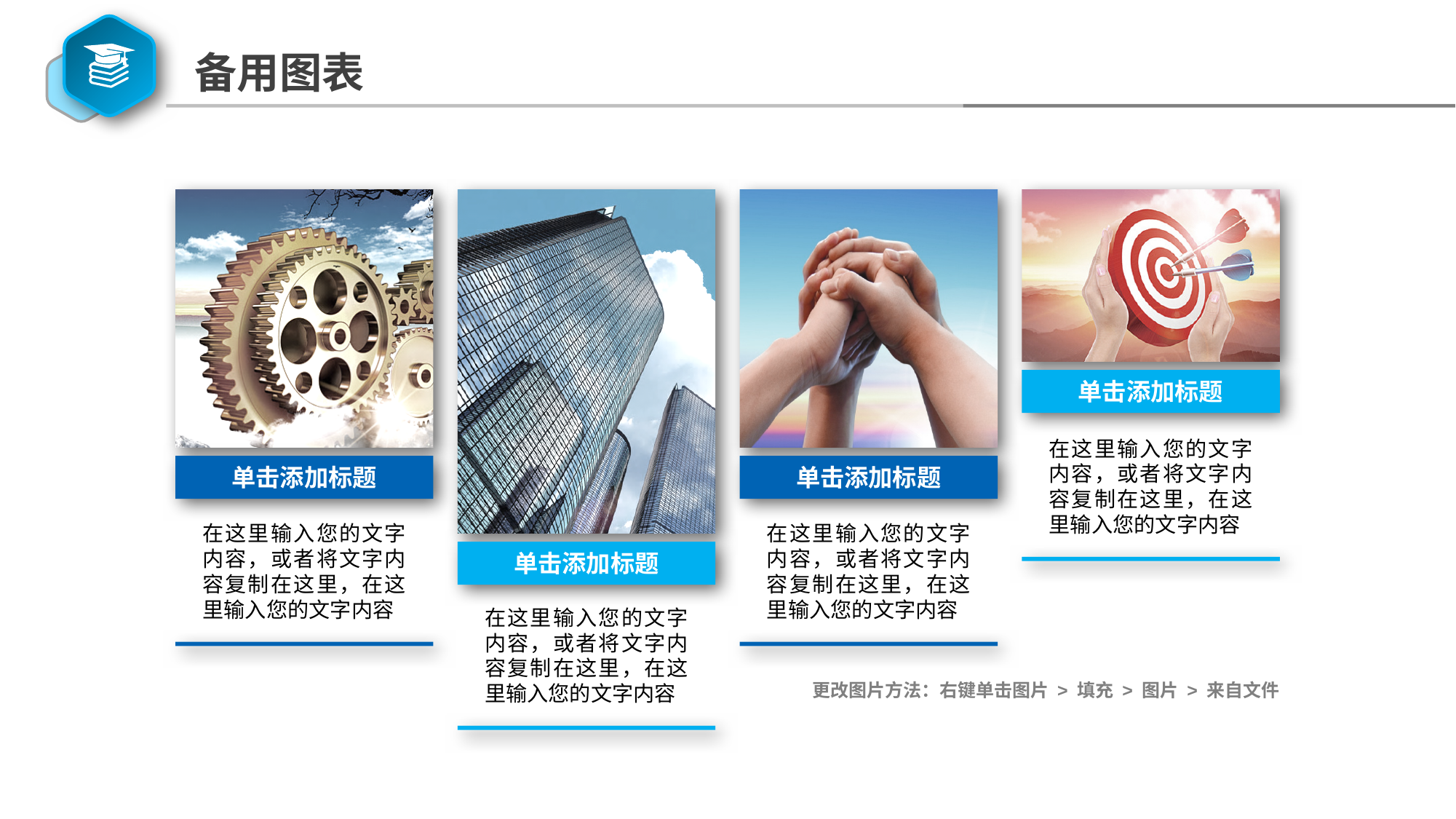

备用图表

单击添加标题
在这里输入您的文字内容，或者将文字内容复制在这里，在这里输入您的文字内容

单击添加标题
单击添加标题
在这里输入您的文字内容，或者将文字内容复制在这里，在这里输入您的文字内容
在这里输入您的文字内容，或者将文字内容复制在这里，在这里输入您的文字内容

单击添加标题

在这里输入您的文字内容，或者将文字内容复制在这里，在这里输入您的文字内容

更改图片方法：右键单击图片 > 填充 > 图片 > 来自文件